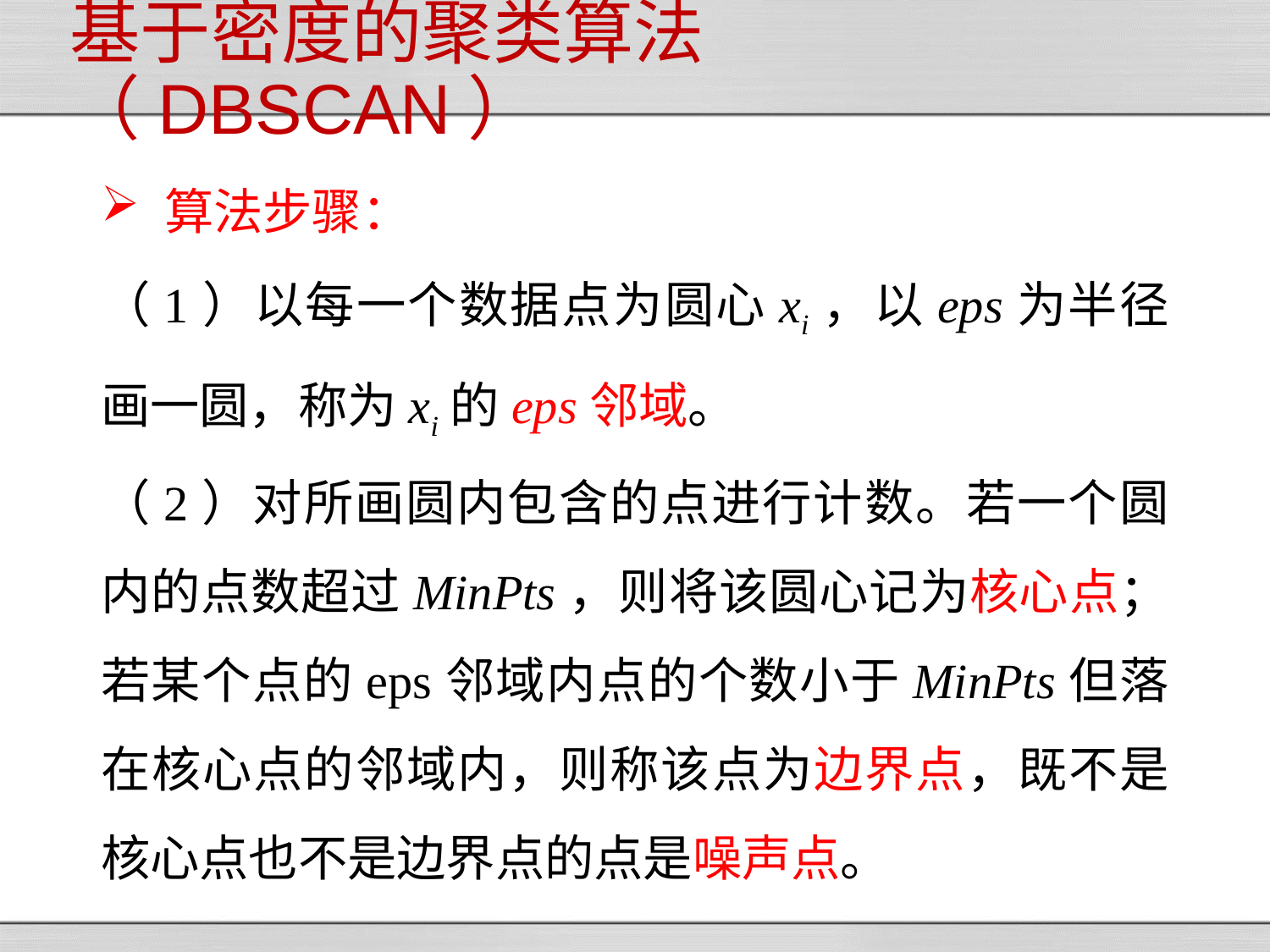

基于密度的聚类算法（DBSCAN）
算法步骤：
（1）以每一个数据点为圆心xi，以eps为半径画一圆，称为xi的eps邻域。
（2）对所画圆内包含的点进行计数。若一个圆内的点数超过MinPts，则将该圆心记为核心点；若某个点的eps邻域内点的个数小于MinPts但落在核心点的邻域内，则称该点为边界点，既不是核心点也不是边界点的点是噪声点。